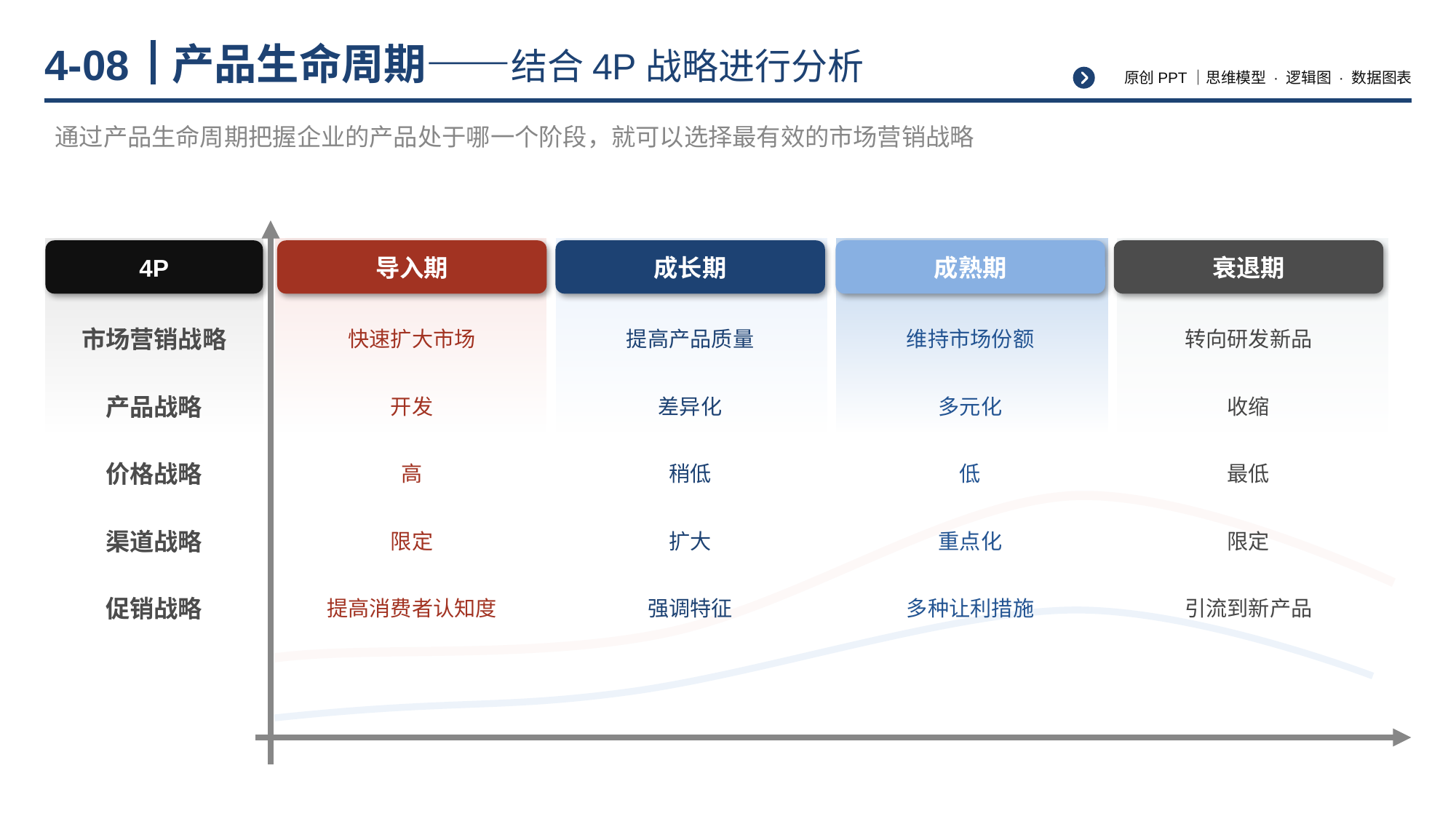

# 产品生命周期——结合4P战略进行分析
4-08
通过产品生命周期把握企业的产品处于哪一个阶段，就可以选择最有效的市场营销战略

4P
导入期
成长期
成熟期
衰退期

市场营销战略
快速扩大市场
提高产品质量
维持市场份额
转向研发新品

产品战略
开发
差异化
多元化
收缩

价格战略
高
稍低
低
最低

渠道战略
限定
扩大
重点化
限定

促销战略
提高消费者认知度
强调特征
多种让利措施
引流到新产品